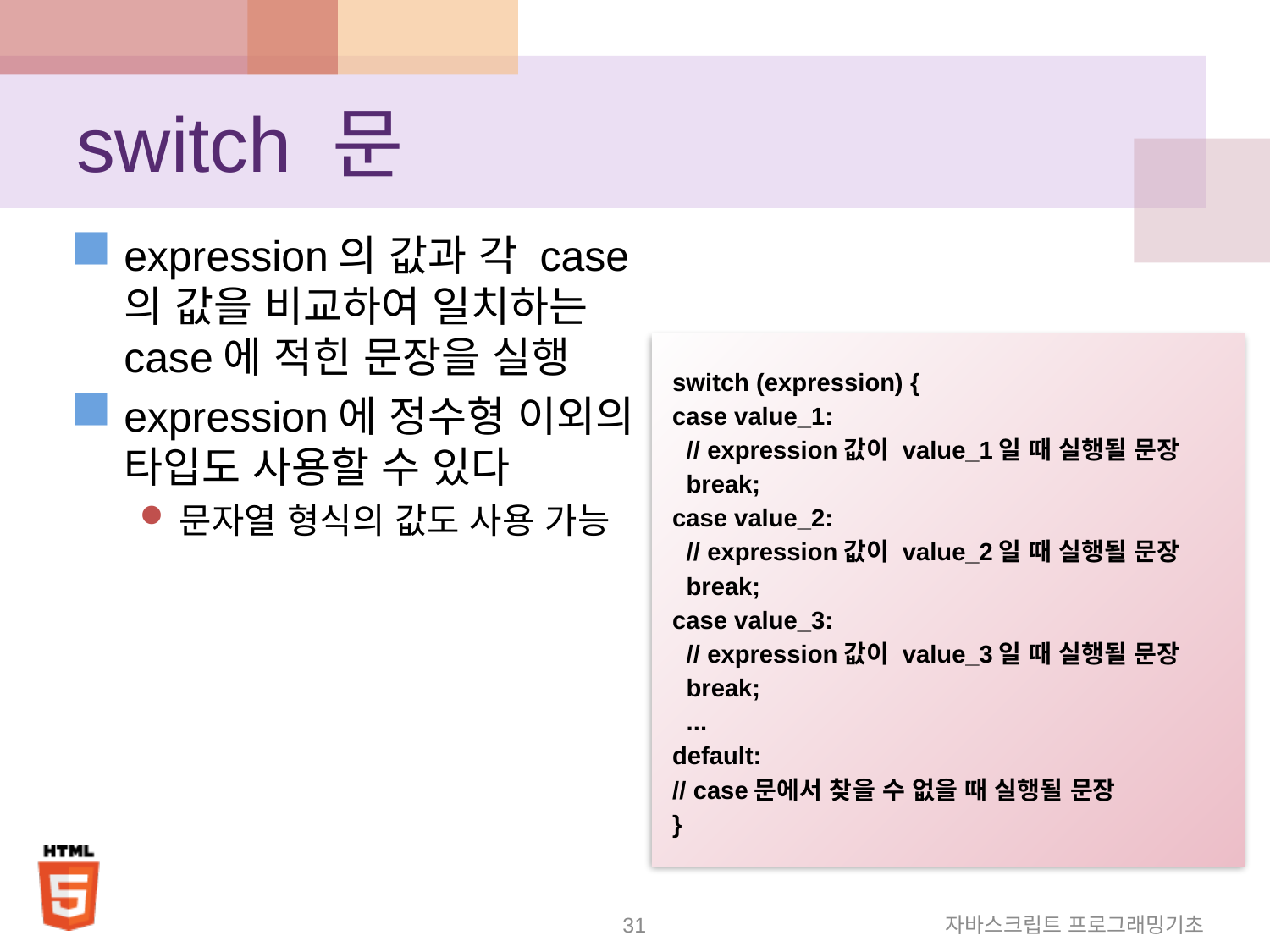

# switch 문
expression의 값과 각 case의 값을 비교하여 일치하는 case에 적힌 문장을 실행
expression에 정수형 이외의 타입도 사용할 수 있다
문자열 형식의 값도 사용 가능
switch (expression) {
case value_1:
  // expression값이 value_1일 때 실행될 문장
  break;
case value_2:
  // expression값이 value_2일 때 실행될 문장
  break;
case value_3:
  // expression값이 value_3일 때 실행될 문장
  break;
  ...
default:
// case문에서 찾을 수 없을 때 실행될 문장
}
31
자바스크립트 프로그래밍기초